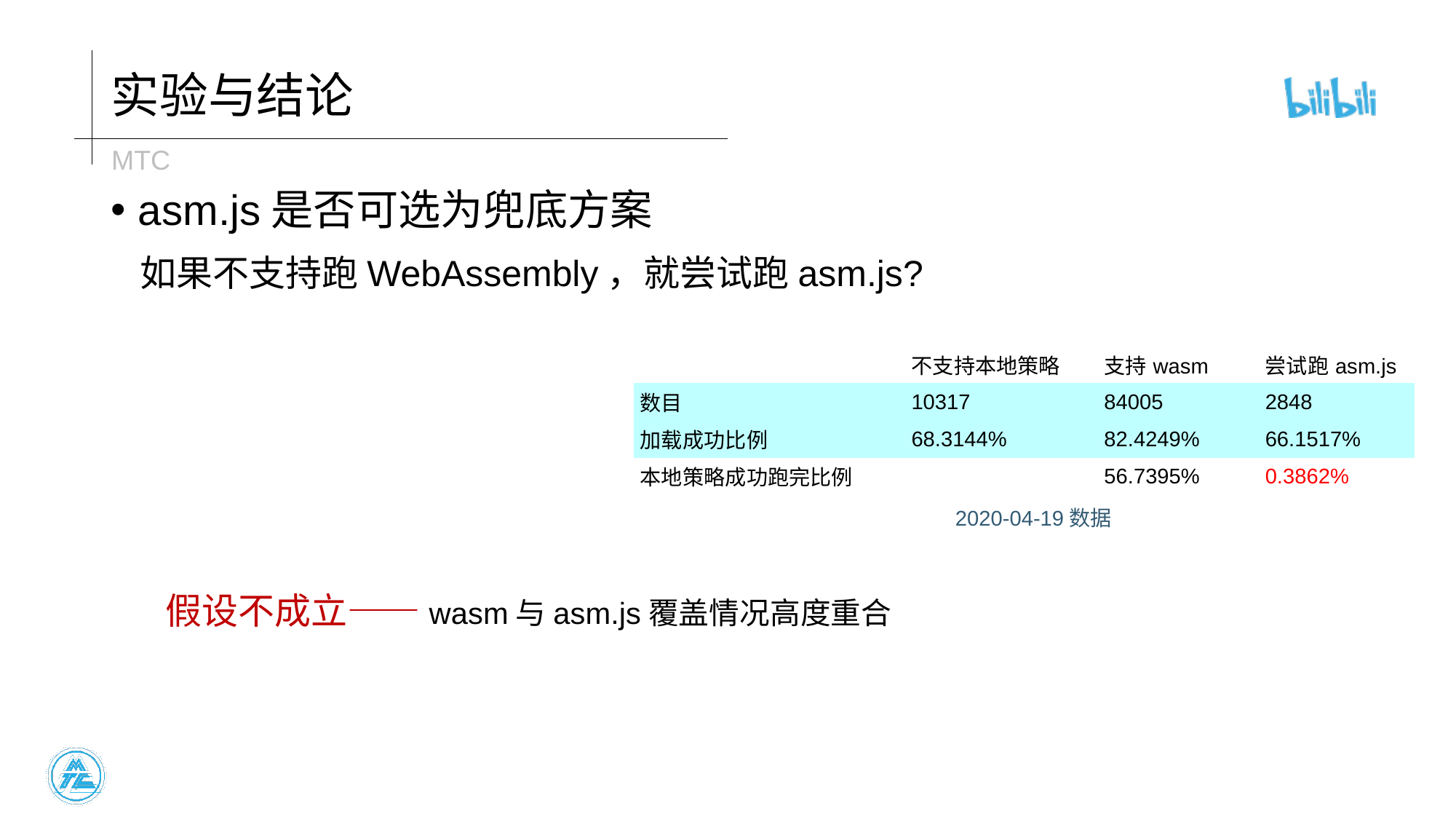

# 实验与结论
asm.js是否可选为兜底方案
  如果不支持跑WebAssembly，就尝试跑asm.js?

假设不成立——wasm与asm.js覆盖情况高度重合
|  | 不支持本地策略 | 支持wasm | 尝试跑asm.js |
| --- | --- | --- | --- |
| 数目 | 10317 | 84005 | 2848 |
| 加载成功比例 | 68.3144% | 82.4249% | 66.1517% |
| 本地策略成功跑完比例 |  | 56.7395% | 0.3862% |
2020-04-19数据